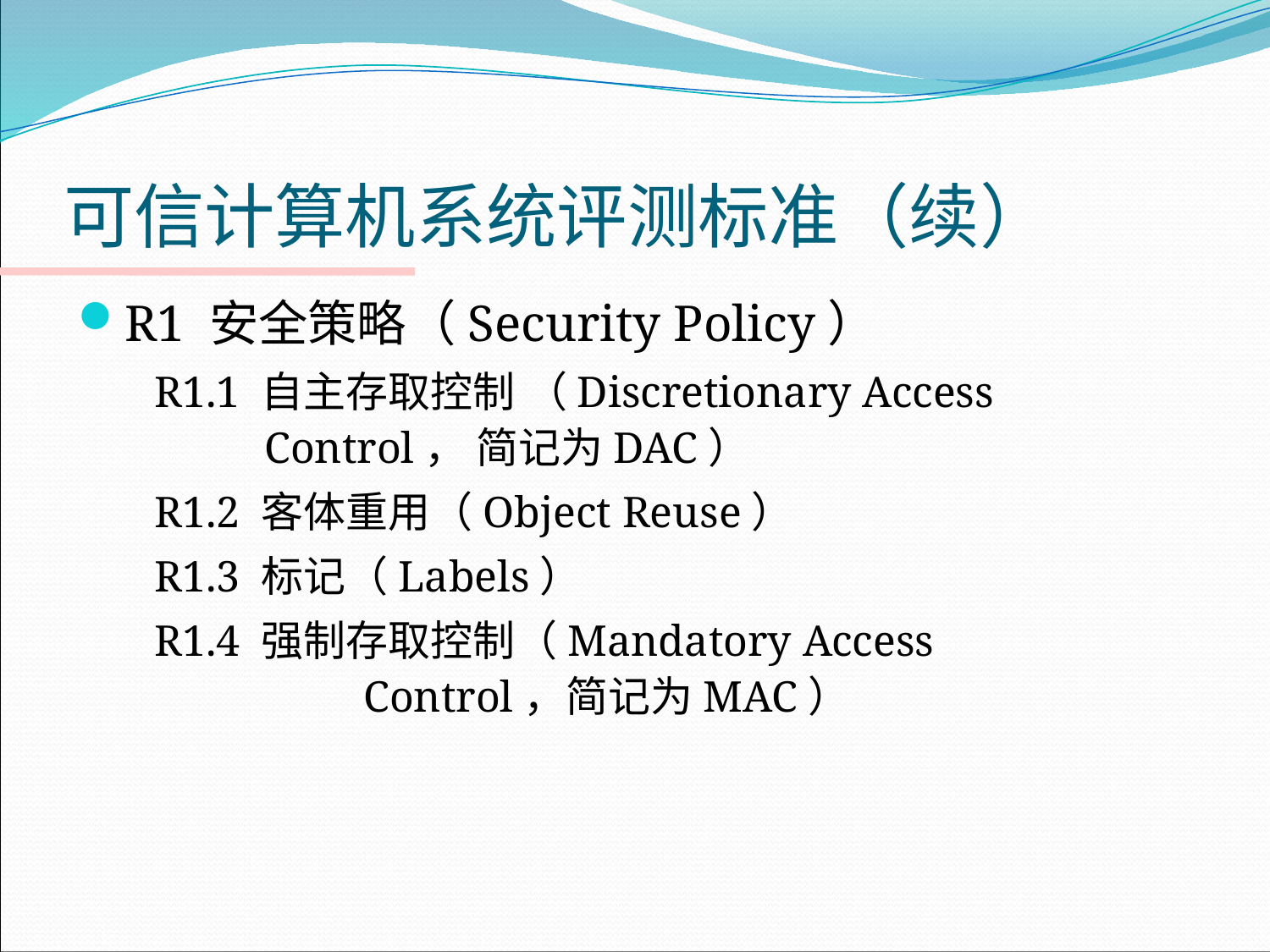

# 可信计算机系统评测标准（续）
R1 安全策略（Security Policy）
  R1.1 自主存取控制 （Discretionary Access
            Control， 简记为DAC）
  R1.2 客体重用（Object Reuse）
  R1.3 标记（Labels）
  R1.4 强制存取控制（Mandatory Access
                     Control，简记为MAC）

422